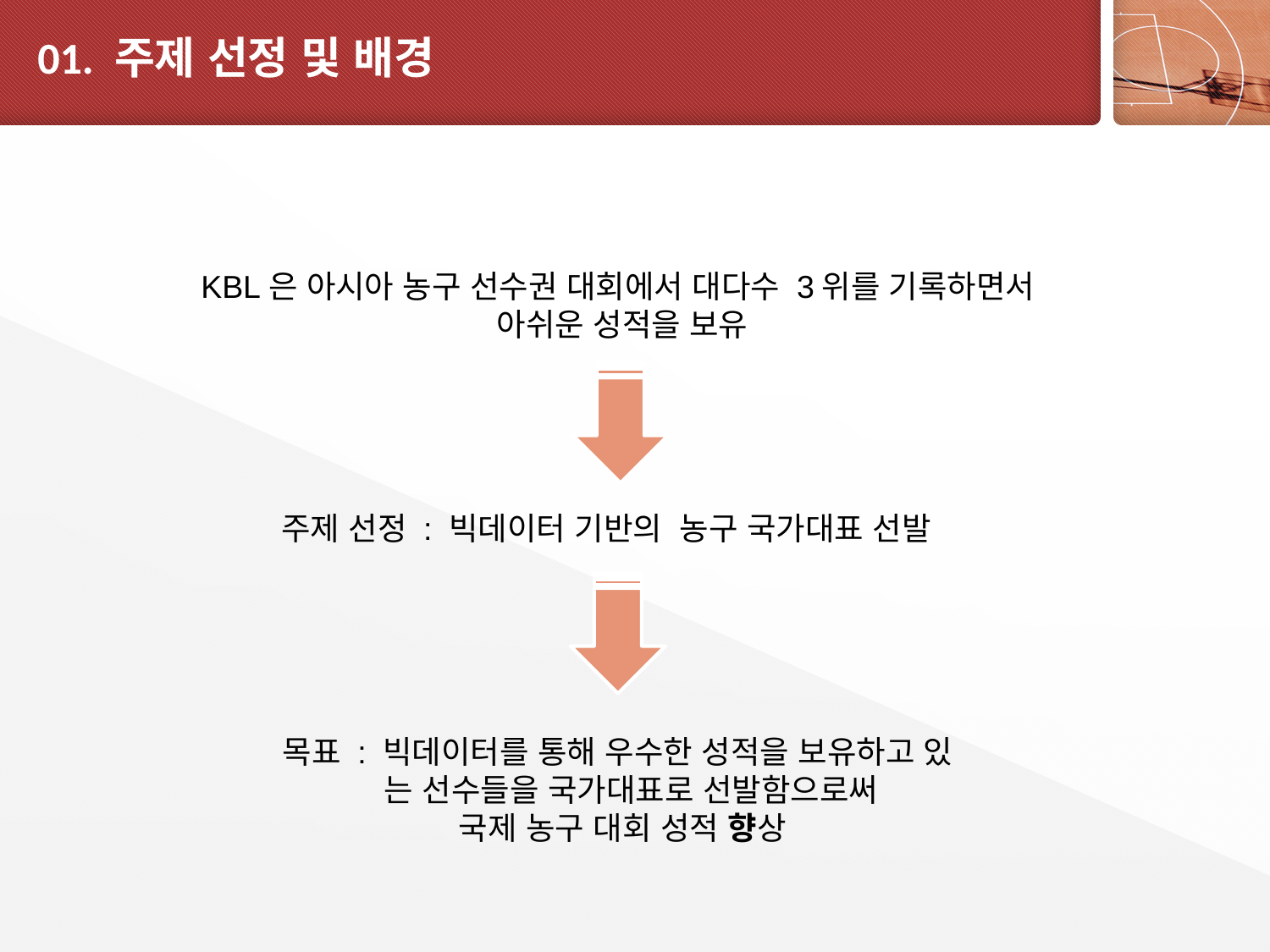

# 01. 주제 선정 및 배경
KBL은 아시아 농구 선수권 대회에서 대다수 3위를 기록하면서
아쉬운 성적을 보유

주제 선정 : 빅데이터 기반의  농구 국가대표 선발

목표 : 빅데이터를 통해 우수한 성적을 보유하고 있     는 선수들을 국가대표로 선발함으로써
국제 농구 대회 성적 향상